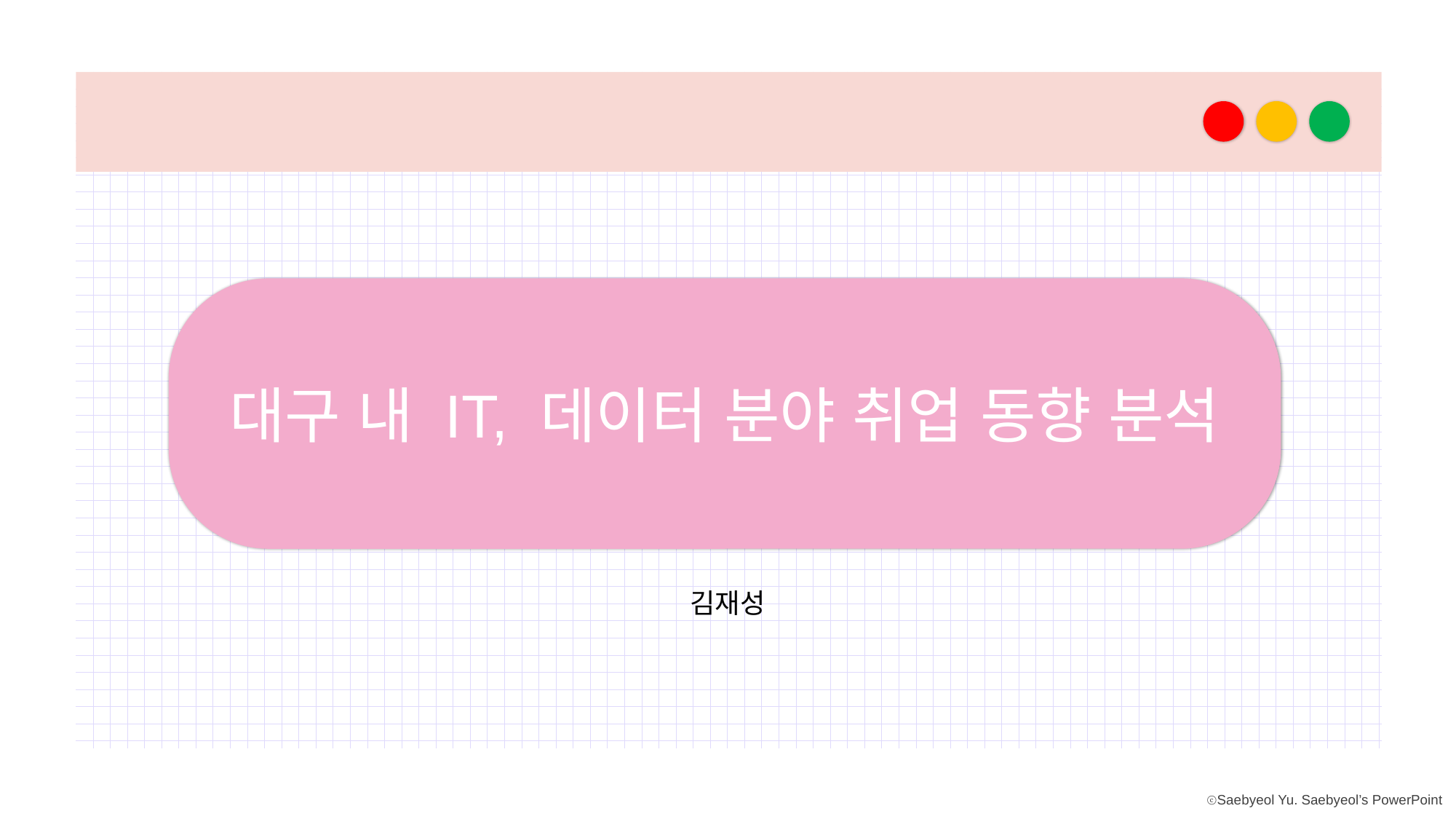

대구 내 IT, 데이터 분야 취업 동향 분석
김재성